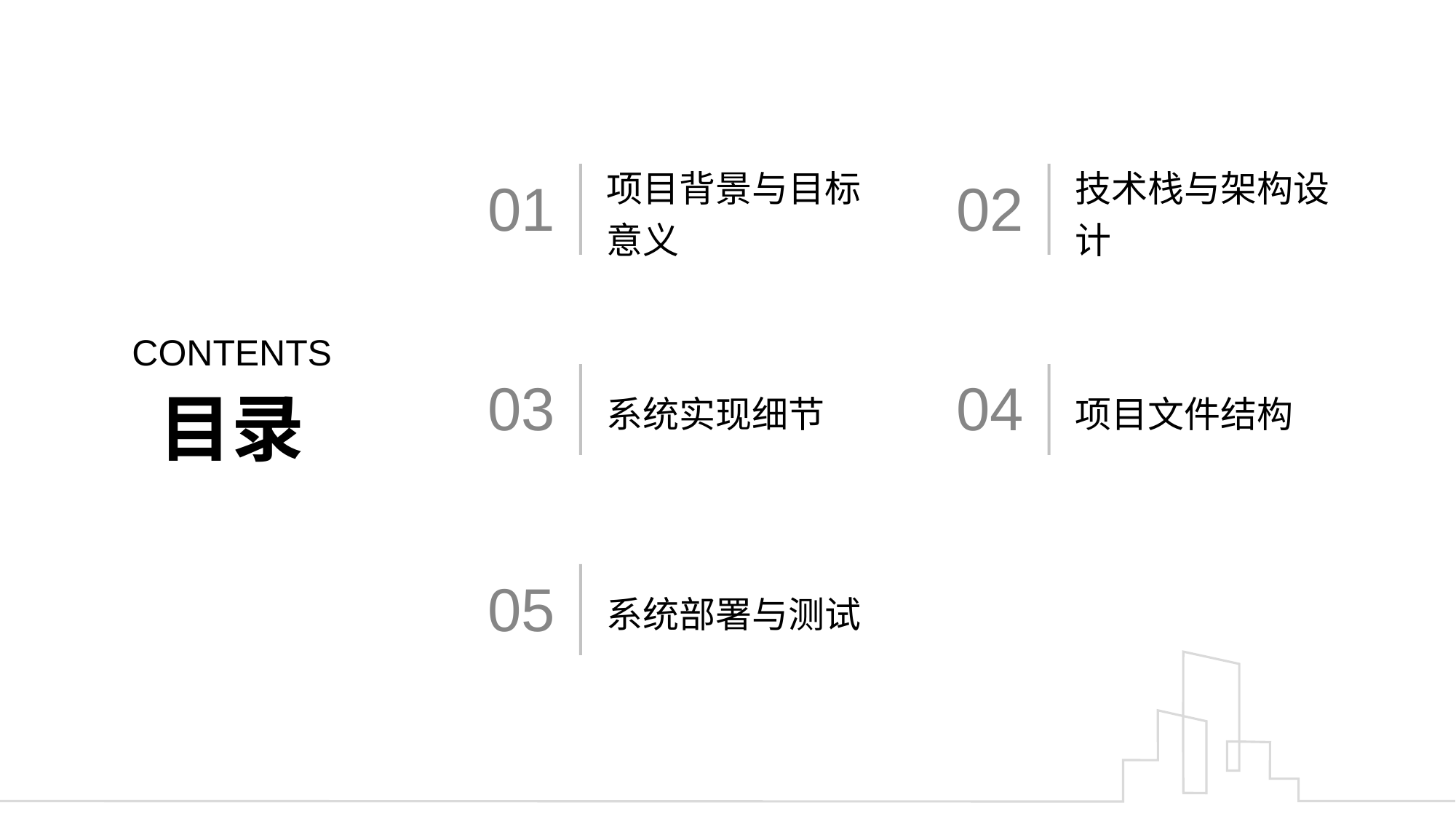

项目背景与目标意义
技术栈与架构设计

01
02
CONTENTS
系统实现细节
项目文件结构

03
04
目录
系统部署与测试

05